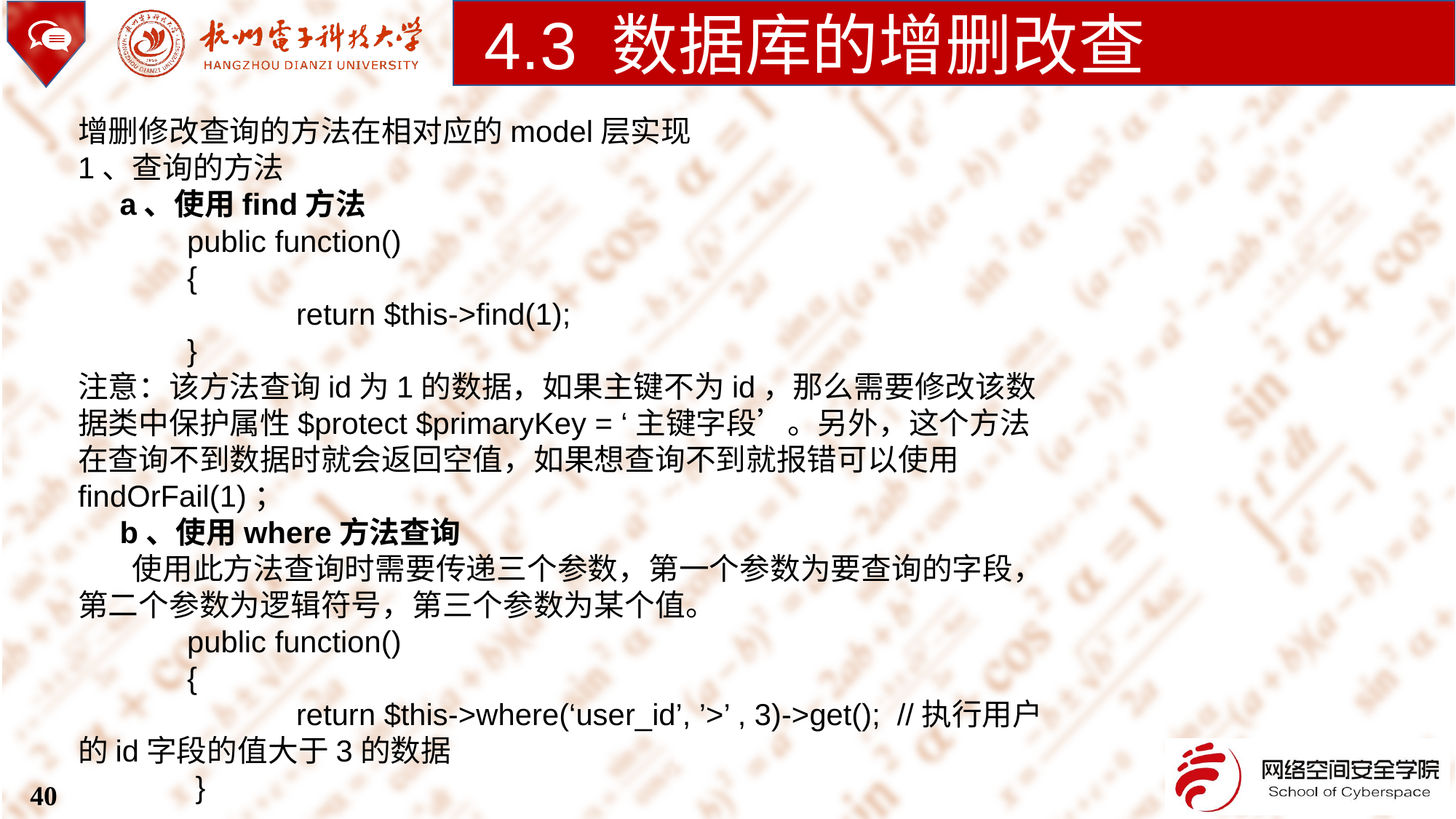

4.3 数据库的增删改查
增删修改查询的方法在相对应的model层实现
1、查询的方法
     a、使用find方法
	public function()
	{
		return $this->find(1);
	}
注意：该方法查询id为1的数据，如果主键不为id，那么需要修改该数据类中保护属性$protect $primaryKey = ‘主键字段’。另外，这个方法在查询不到数据时就会返回空值，如果想查询不到就报错可以使用findOrFail(1)；
     b、使用where方法查询
       使用此方法查询时需要传递三个参数，第一个参数为要查询的字段，第二个参数为逻辑符号，第三个参数为某个值。
        	public function()
	{
             		return $this->where(‘user_id’, ’>’ , 3)->get();  //执行用户的id字段的值大于3的数据
       	 }
40